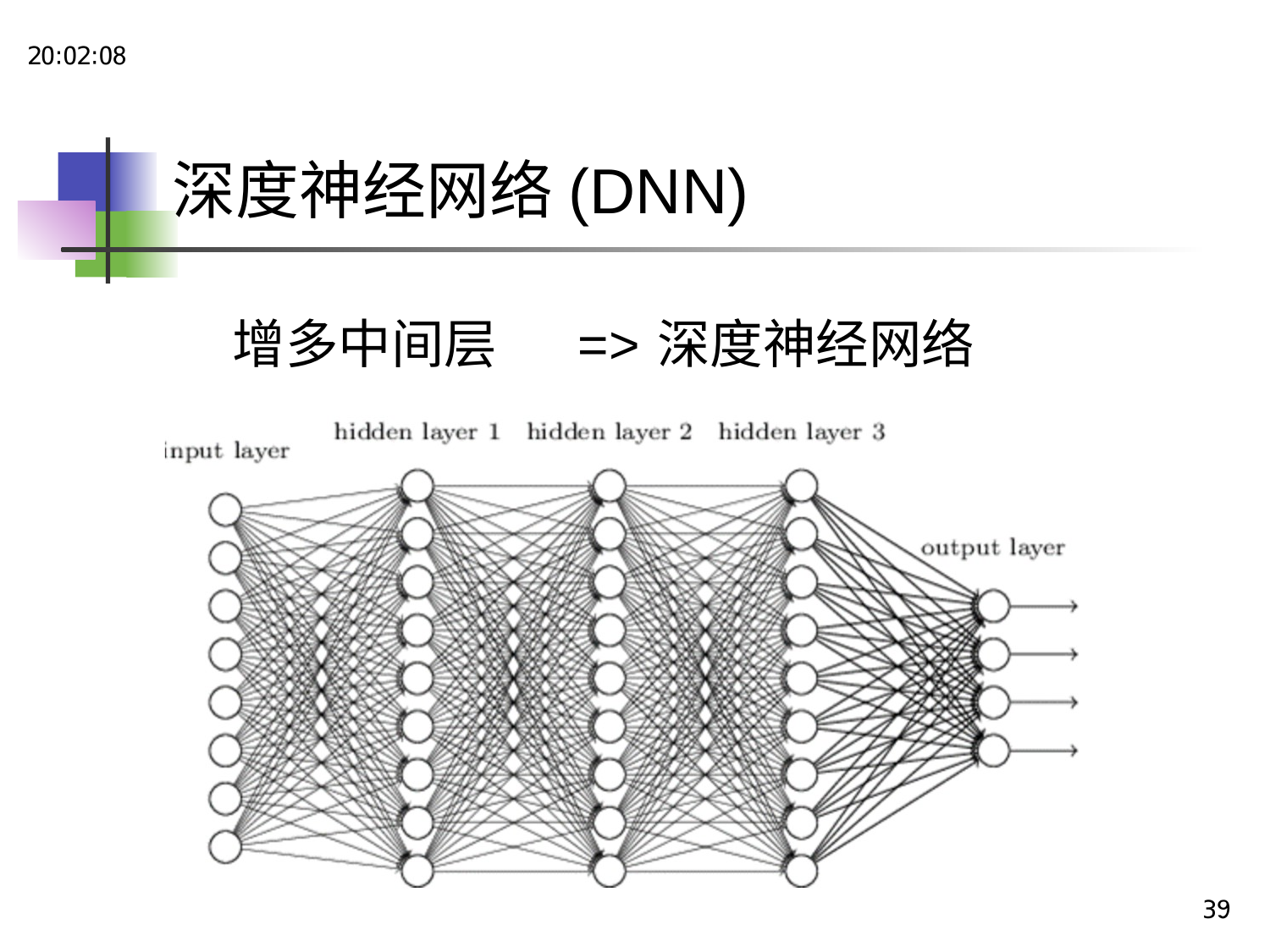

20:02:08
# 深度神经网络(DNN)
增多中间层	=>	深度神经网络

39